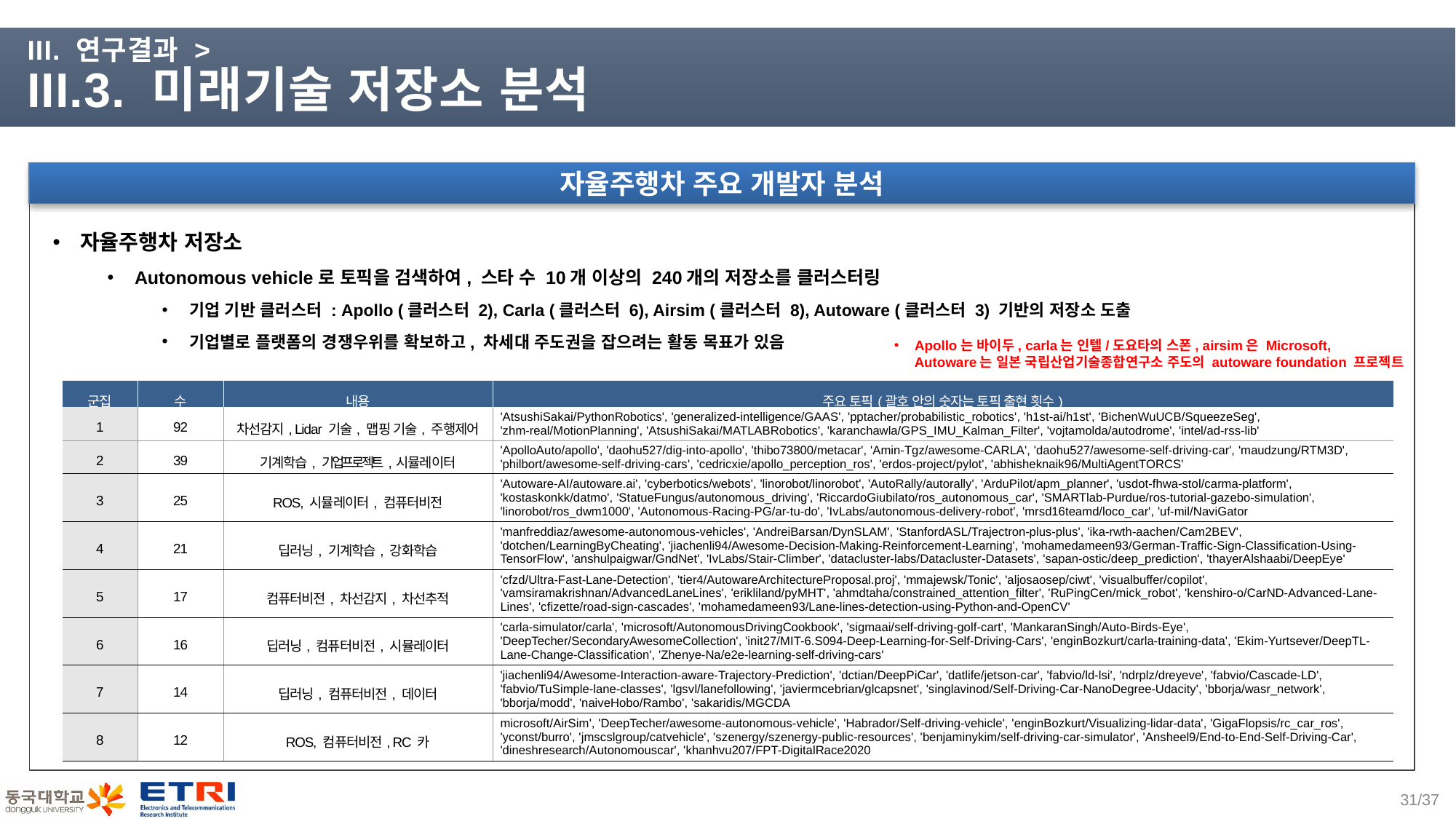

# III. 연구결과 > III.3. 미래기술 저장소 분석
자율주행차 주요 개발자 분석

자율주행차 저장소
Autonomous vehicle로 토픽을 검색하여, 스타 수 10개 이상의 240개의 저장소를 클러스터링
기업 기반 클러스터 : Apollo (클러스터 2), Carla (클러스터 6), Airsim (클러스터 8), Autoware (클러스터 3) 기반의 저장소 도출
기업별로 플랫폼의 경쟁우위를 확보하고, 차세대 주도권을 잡으려는 활동 목표가 있음

Apollo는 바이두, carla는 인텔/도요타의 스폰, airsim은 Microsoft,                    Autoware는 일본 국립산업기술종합연구소 주도의 autoware foundation 프로젝트
| 군집 | 수 | 내용 | 주요 토픽(괄호 안의 숫자는 토픽 출현 횟수) |
| --- | --- | --- | --- |
| 1 | 92 | 차선감지, Lidar 기술, 맵핑 기술, 주행제어 | 'AtsushiSakai/PythonRobotics', 'generalized-intelligence/GAAS', 'pptacher/probabilistic\_robotics', 'h1st-ai/h1st', 'BichenWuUCB/SqueezeSeg', 'zhm-real/MotionPlanning', 'AtsushiSakai/MATLABRobotics', 'karanchawla/GPS\_IMU\_Kalman\_Filter', 'vojtamolda/autodrome', 'intel/ad-rss-lib' |
| 2 | 39 | 기계학습, 기업프로젝트, 시뮬레이터 | 'ApolloAuto/apollo', 'daohu527/dig-into-apollo', 'thibo73800/metacar', 'Amin-Tgz/awesome-CARLA', 'daohu527/awesome-self-driving-car', 'maudzung/RTM3D', 'philbort/awesome-self-driving-cars', 'cedricxie/apollo\_perception\_ros', 'erdos-project/pylot', 'abhisheknaik96/MultiAgentTORCS' |
| 3 | 25 | ROS, 시뮬레이터, 컴퓨터비전 | 'Autoware-AI/autoware.ai', 'cyberbotics/webots', 'linorobot/linorobot', 'AutoRally/autorally', 'ArduPilot/apm\_planner', 'usdot-fhwa-stol/carma-platform', 'kostaskonkk/datmo', 'StatueFungus/autonomous\_driving', 'RiccardoGiubilato/ros\_autonomous\_car', 'SMARTlab-Purdue/ros-tutorial-gazebo-simulation', 'linorobot/ros\_dwm1000', 'Autonomous-Racing-PG/ar-tu-do', 'IvLabs/autonomous-delivery-robot', 'mrsd16teamd/loco\_car', 'uf-mil/NaviGator |
| 4 | 21 | 딥러닝, 기계학습, 강화학습 | 'manfreddiaz/awesome-autonomous-vehicles', 'AndreiBarsan/DynSLAM', 'StanfordASL/Trajectron-plus-plus', 'ika-rwth-aachen/Cam2BEV', 'dotchen/LearningByCheating', 'jiachenli94/Awesome-Decision-Making-Reinforcement-Learning', 'mohamedameen93/German-Traffic-Sign-Classification-Using-TensorFlow', 'anshulpaigwar/GndNet', 'IvLabs/Stair-Climber', 'datacluster-labs/Datacluster-Datasets', 'sapan-ostic/deep\_prediction', 'thayerAlshaabi/DeepEye' |
| 5 | 17 | 컴퓨터비전, 차선감지, 차선추적 | 'cfzd/Ultra-Fast-Lane-Detection', 'tier4/AutowareArchitectureProposal.proj', 'mmajewsk/Tonic', 'aljosaosep/ciwt', 'visualbuffer/copilot', 'vamsiramakrishnan/AdvancedLaneLines', 'erikliland/pyMHT', 'ahmdtaha/constrained\_attention\_filter', 'RuPingCen/mick\_robot', 'kenshiro-o/CarND-Advanced-Lane-Lines', 'cfizette/road-sign-cascades', 'mohamedameen93/Lane-lines-detection-using-Python-and-OpenCV' |
| 6 | 16 | 딥러닝, 컴퓨터비전, 시뮬레이터 | 'carla-simulator/carla', 'microsoft/AutonomousDrivingCookbook', 'sigmaai/self-driving-golf-cart', 'MankaranSingh/Auto-Birds-Eye', 'DeepTecher/SecondaryAwesomeCollection', 'init27/MIT-6.S094-Deep-Learning-for-Self-Driving-Cars', 'enginBozkurt/carla-training-data', 'Ekim-Yurtsever/DeepTL-Lane-Change-Classification', 'Zhenye-Na/e2e-learning-self-driving-cars' |
| 7 | 14 | 딥러닝, 컴퓨터비전, 데이터 | 'jiachenli94/Awesome-Interaction-aware-Trajectory-Prediction', 'dctian/DeepPiCar', 'datlife/jetson-car', 'fabvio/ld-lsi', 'ndrplz/dreyeve', 'fabvio/Cascade-LD', 'fabvio/TuSimple-lane-classes', 'lgsvl/lanefollowing', 'javiermcebrian/glcapsnet', 'singlavinod/Self-Driving-Car-NanoDegree-Udacity', 'bborja/wasr\_network', 'bborja/modd', 'naiveHobo/Rambo', 'sakaridis/MGCDA |
| 8 | 12 | ROS, 컴퓨터비전, RC 카 | microsoft/AirSim', 'DeepTecher/awesome-autonomous-vehicle', 'Habrador/Self-driving-vehicle', 'enginBozkurt/Visualizing-lidar-data', 'GigaFlopsis/rc\_car\_ros', 'yconst/burro', 'jmscslgroup/catvehicle', 'szenergy/szenergy-public-resources', 'benjaminykim/self-driving-car-simulator', 'Ansheel9/End-to-End-Self-Driving-Car', 'dineshresearch/Autonomouscar', 'khanhvu207/FPT-DigitalRace2020 |
31/37